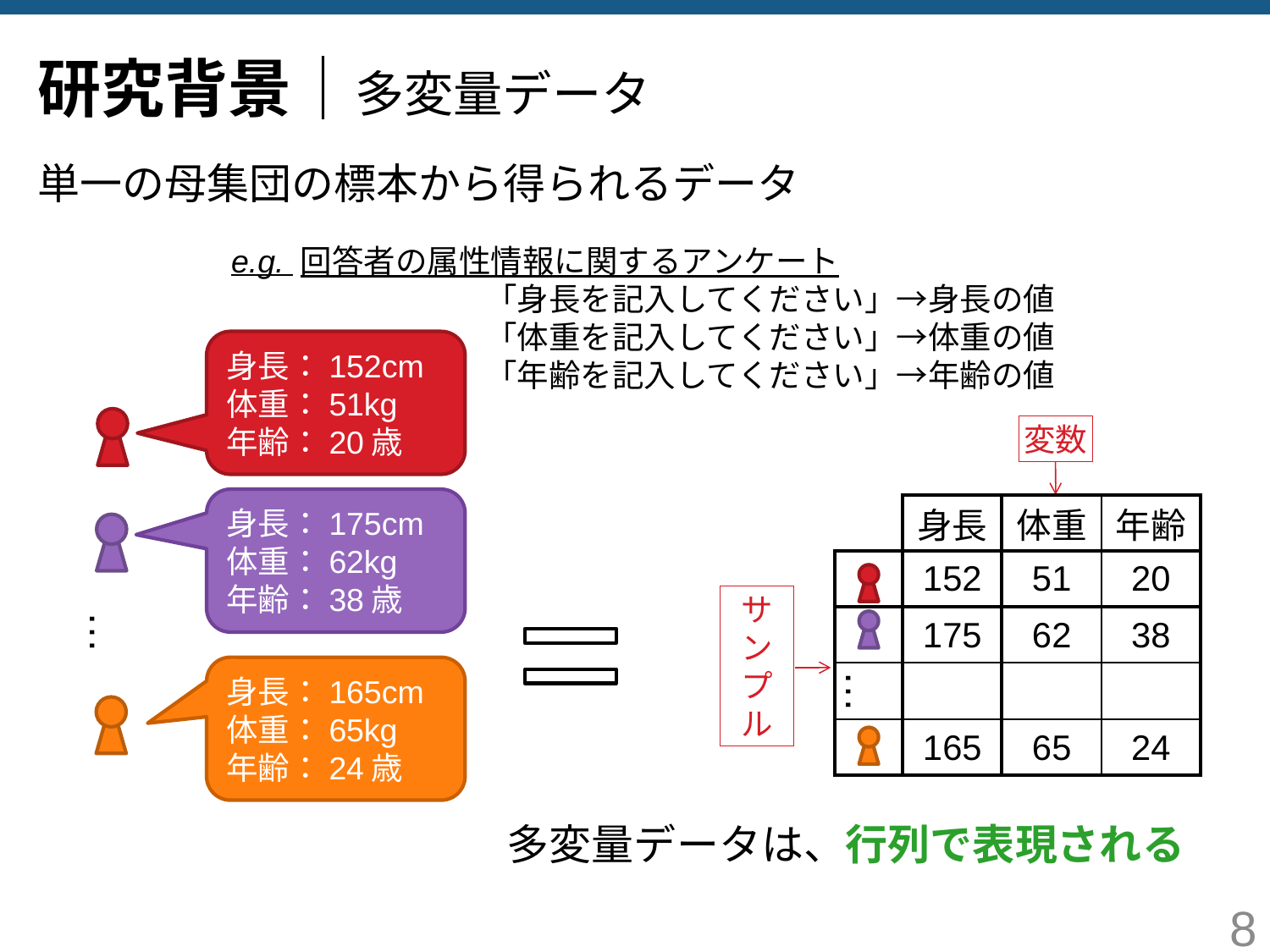

# 研究背景｜多変量データ
単一の母集団の標本から得られるデータ
e.g. 回答者の属性情報に関するアンケート
　　　	　　　　「身長を記入してください」→身長の値
　　　	　　　　「体重を記入してください」→体重の値
　　　	　　　　「年齢を記入してください」→年齢の値
身長：152cm
体重：51kg
年齢：20歳

変数
身長：175cm
体重：62kg
年齢：38歳
|  | 身長 | 体重 | 年齢 |
| --- | --- | --- | --- |
|  | 152 | 51 | 20 |
|  | 175 | 62 | 38 |
|  |  |  |  |
|  | 165 | 65 | 24 |

サ
ン
プ
ル
…

身長：165cm
体重：65kg
年齢：24歳
…

多変量データは、行列で表現される
8